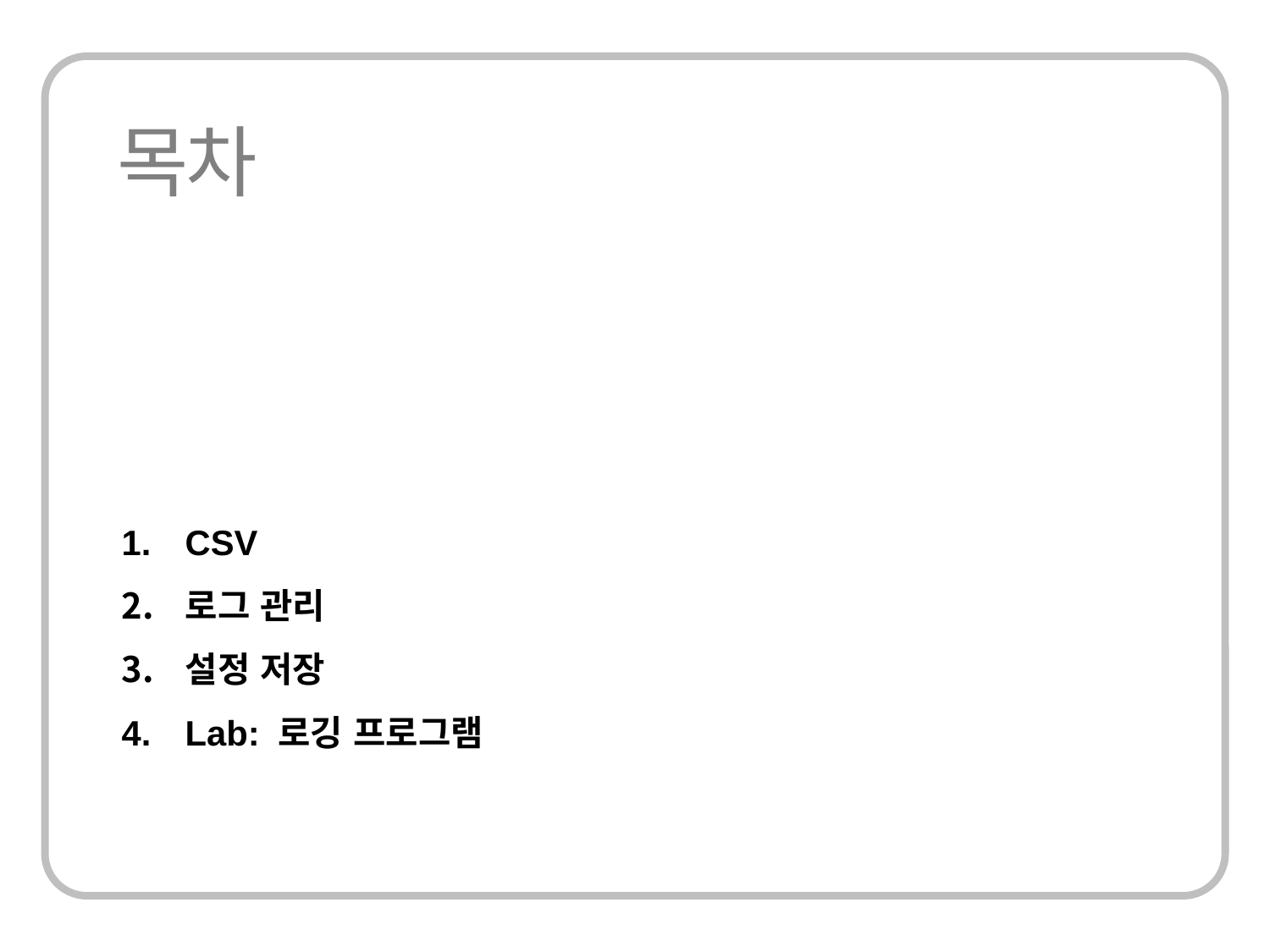

CSV
로그 관리
설정 저장
Lab: 로깅 프로그램